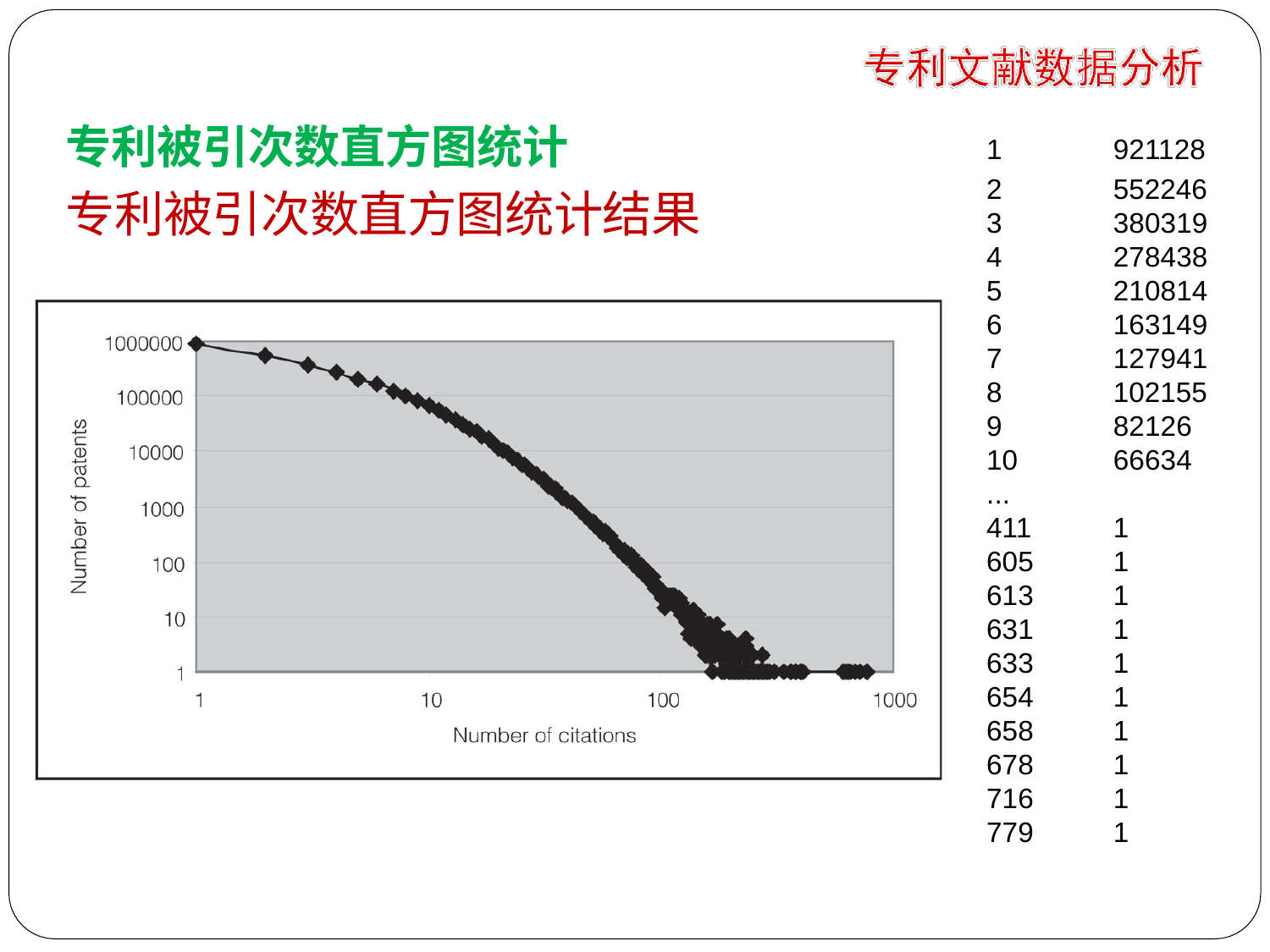

# 专利被引次数直方图统计
专利被引次数直方图统计结果
| 1 | 921128 |
| --- | --- |
| 2 | 552246 |
| 3 | 380319 |
| 4 | 278438 |
| 5 | 210814 |
| 6 | 163149 |
| 7 | 127941 |
| 8 | 102155 |
| 9 | 82126 |
| 10 | 66634 |
| ... |  |
| 411 | 1 |
| 605 | 1 |
| 613 | 1 |
| 631 | 1 |
| 633 | 1 |
| 654 | 1 |
| 658 | 1 |
| 678 | 1 |
| 716 | 1 |
| 779 | 1 |